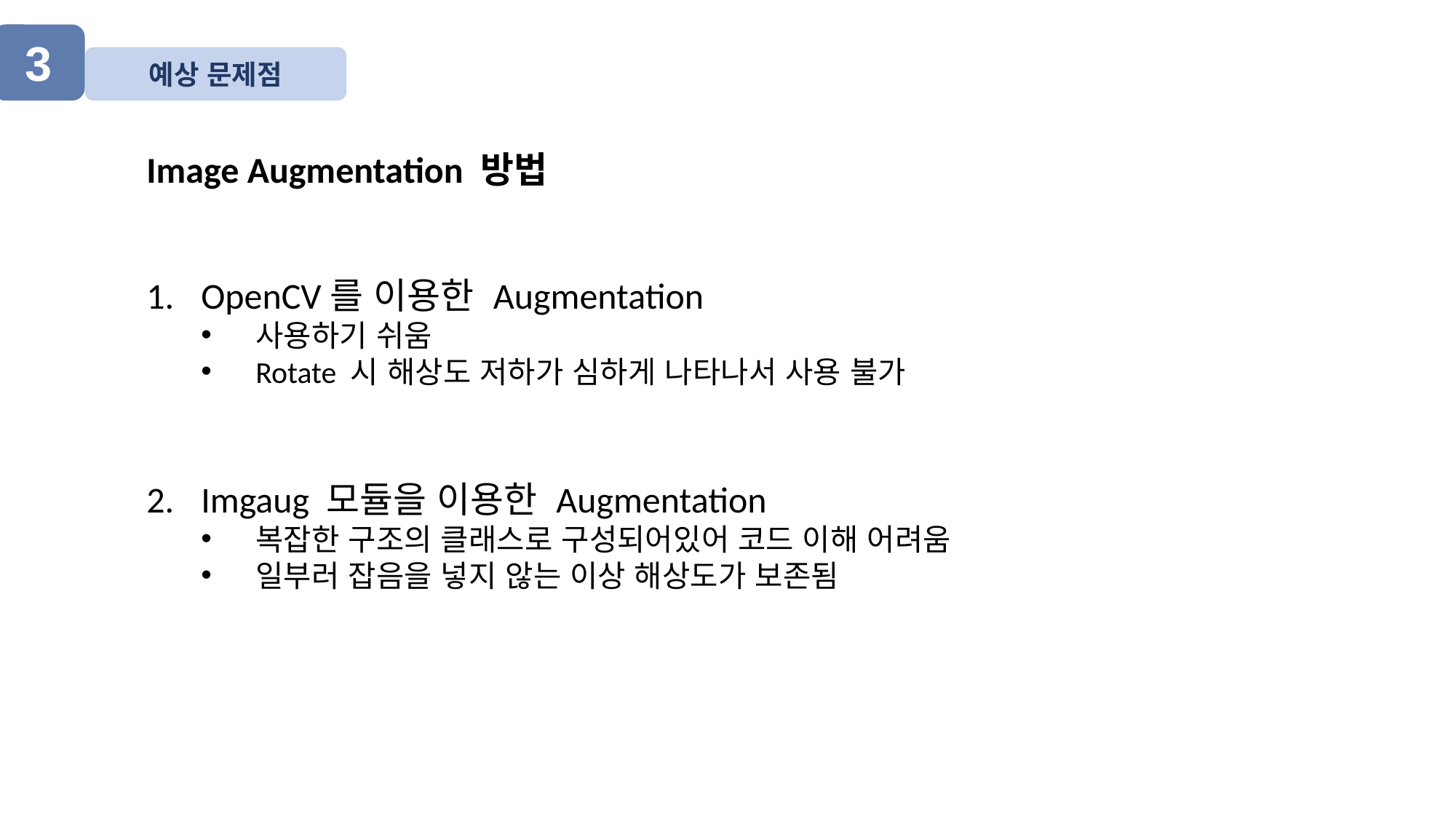

3

예상 문제점
Image Augmentation 방법
OpenCV를 이용한 Augmentation
사용하기 쉬움
Rotate 시 해상도 저하가 심하게 나타나서 사용 불가

Imgaug 모듈을 이용한 Augmentation
복잡한 구조의 클래스로 구성되어있어 코드 이해 어려움
일부러 잡음을 넣지 않는 이상 해상도가 보존됨